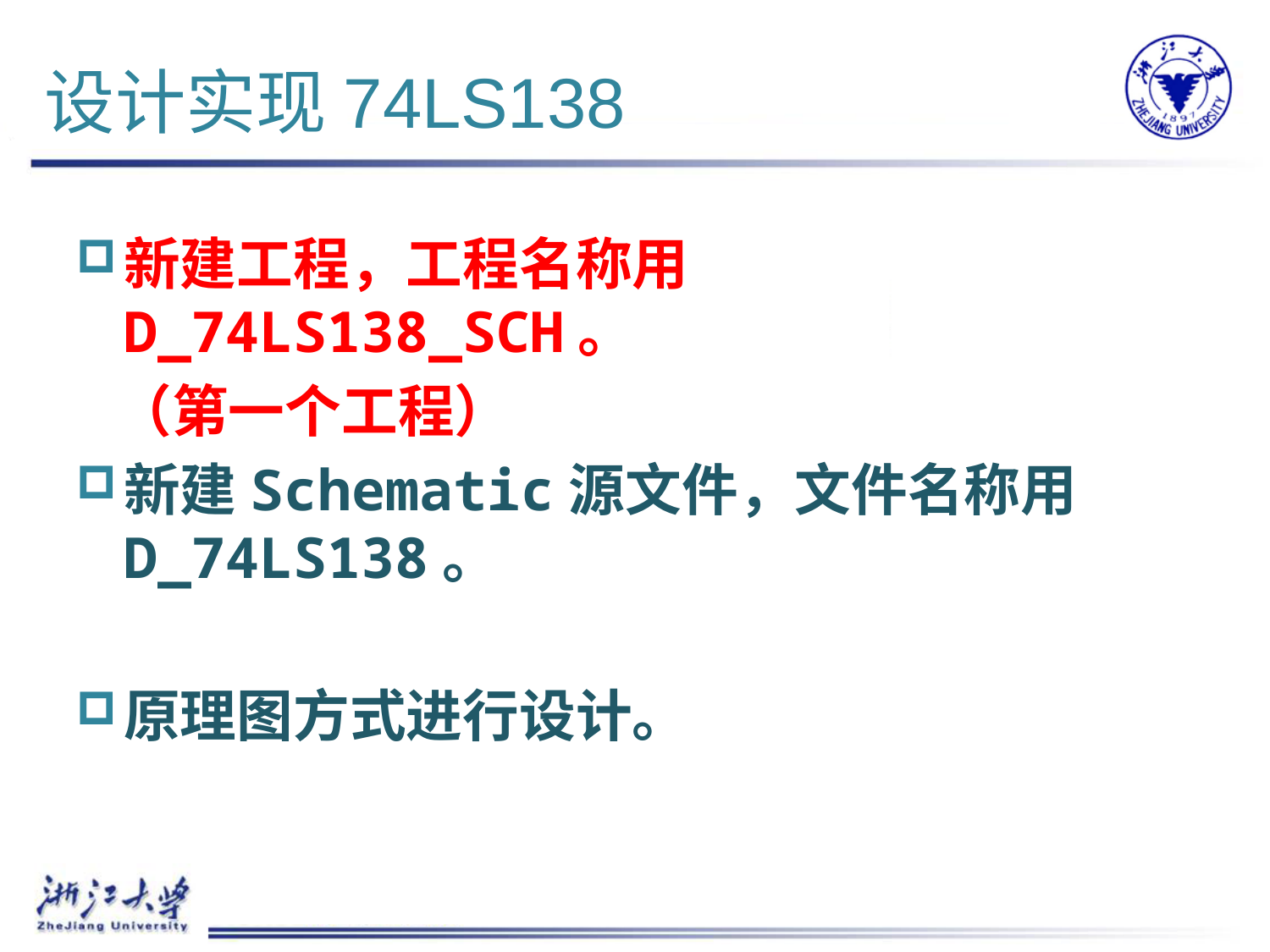

# 设计实现74LS138
新建工程，工程名称用D_74LS138_SCH。
  （第一个工程）
新建Schematic源文件，文件名称用D_74LS138。

原理图方式进行设计。